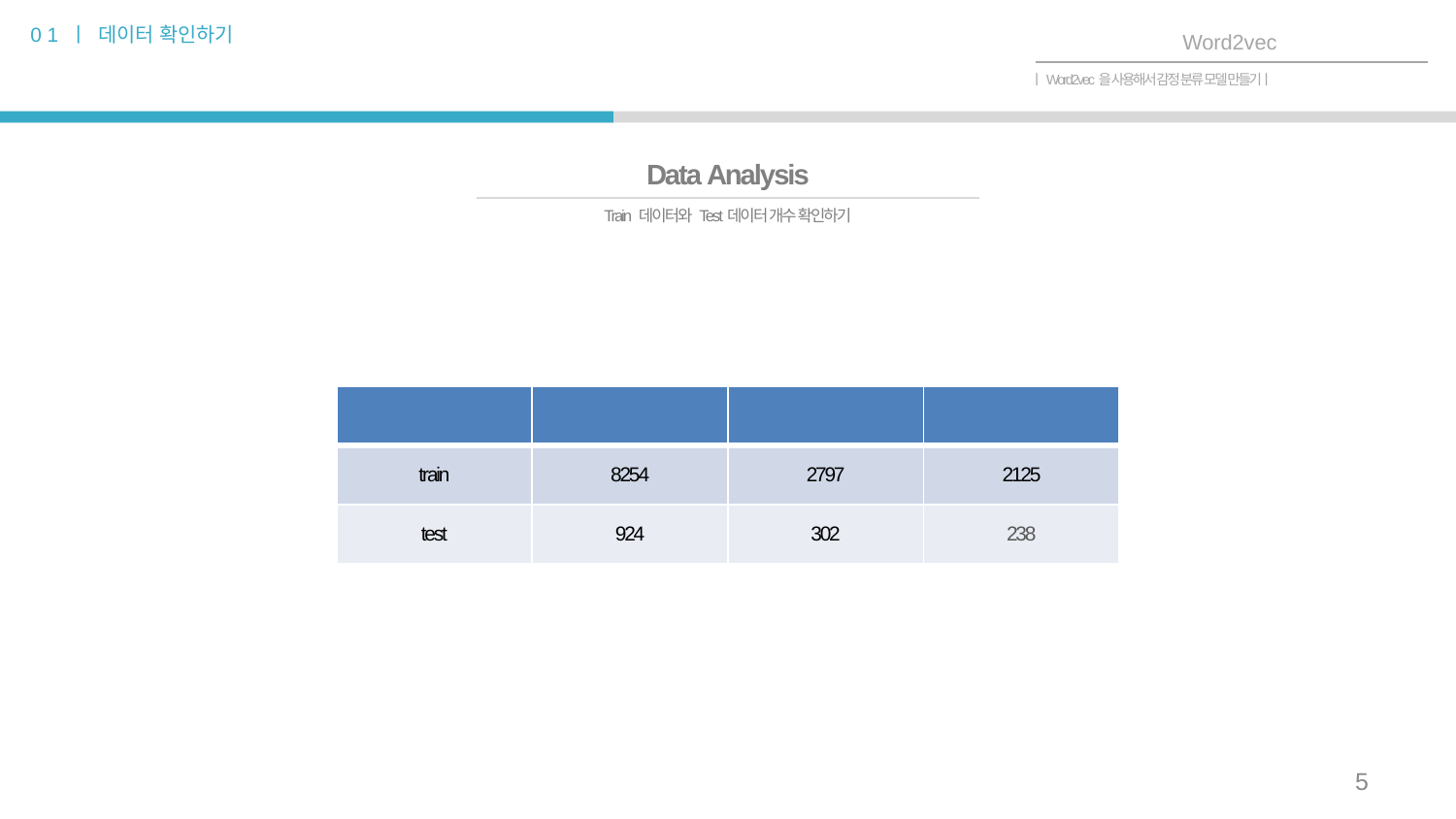

0 1 ㅣ  데이터 확인하기
Word2vec
ㅣWord2vec을 사용해서 감정 분류 모델 만들기ㅣ

Data Analysis
Train 데이터와 Test데이터 개수 확인하기
|  | Negative | Neutral | Positive |
| --- | --- | --- | --- |
| train | 8254 | 2797 | 2125 |
| test | 924 | 302 | 238 |
5